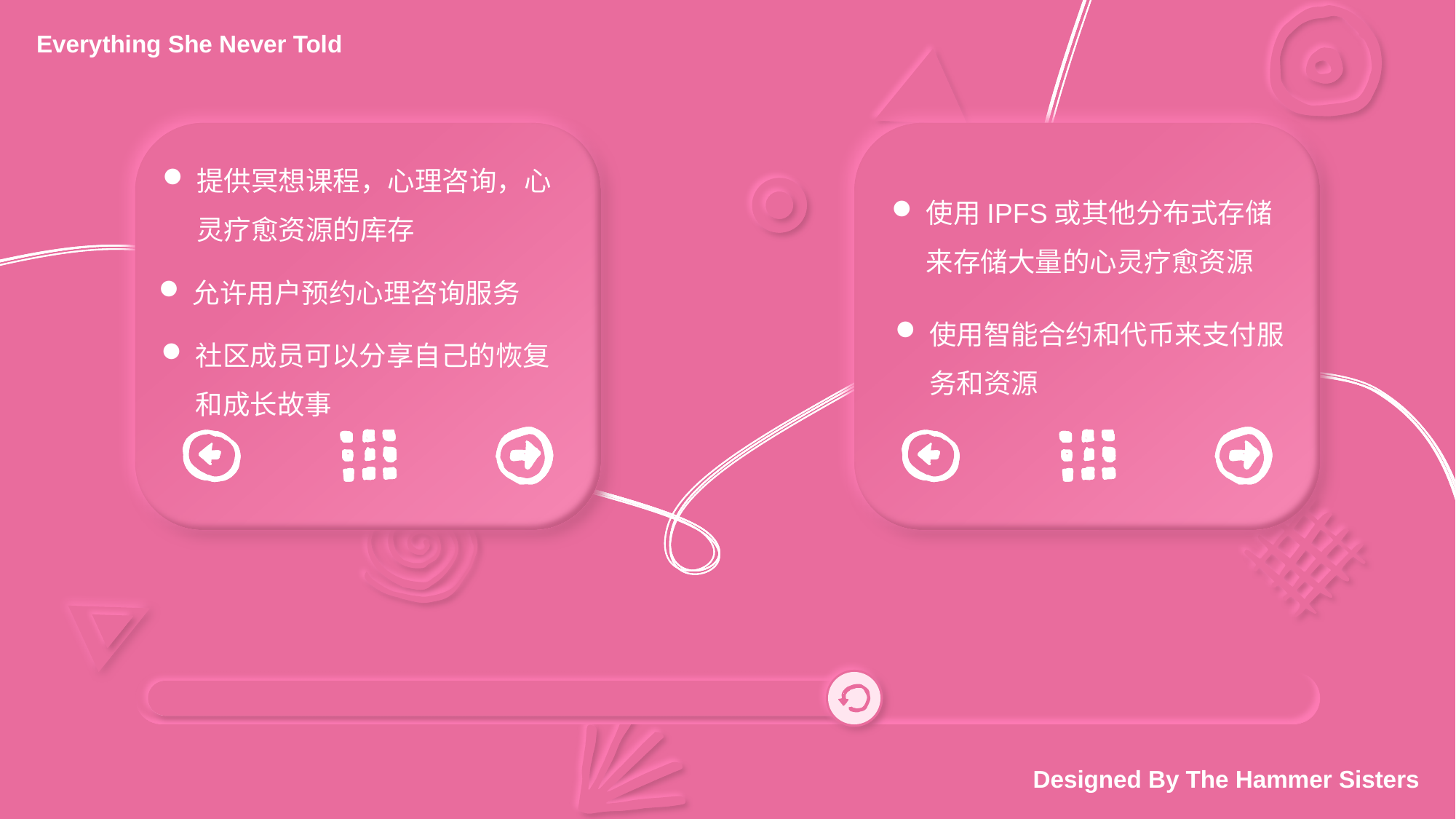

Everything She Never Told

提供冥想课程，心理咨询，心灵疗愈资源的库存
使用IPFS或其他分布式存储来存储大量的心灵疗愈资源

允许用户预约心理咨询服务
使用智能合约和代币来支付服务和资源
社区成员可以分享自己的恢复和成长故事

Designed By The Hammer Sisters